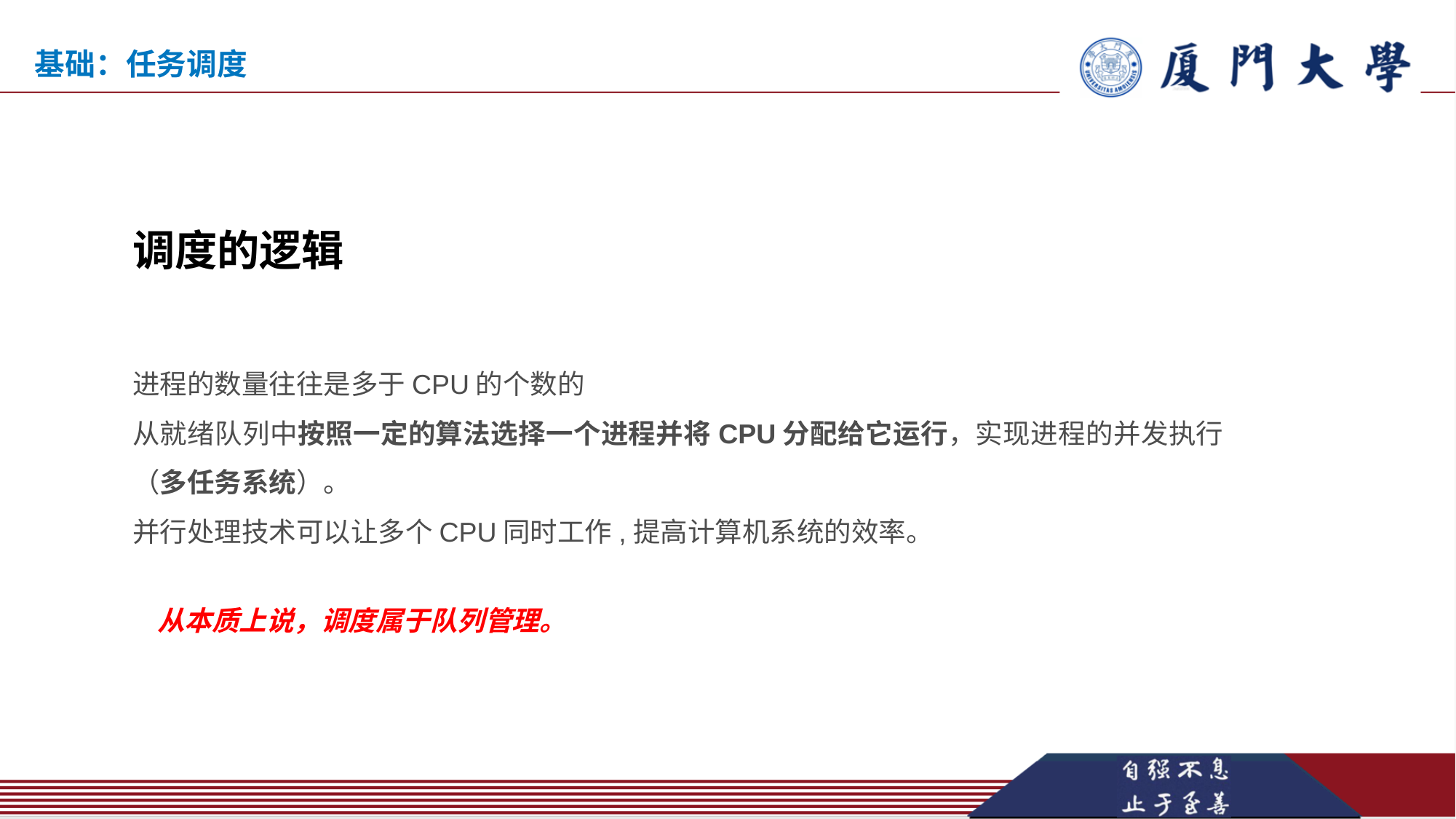

基础：任务调度
调度的逻辑

进程的数量往往是多于CPU的个数的
从就绪队列中按照一定的算法选择一个进程并将CPU分配给它运行，实现进程的并发执行（多任务系统）。
并行处理技术可以让多个CPU同时工作,提高计算机系统的效率。
从本质上说，调度属于队列管理。